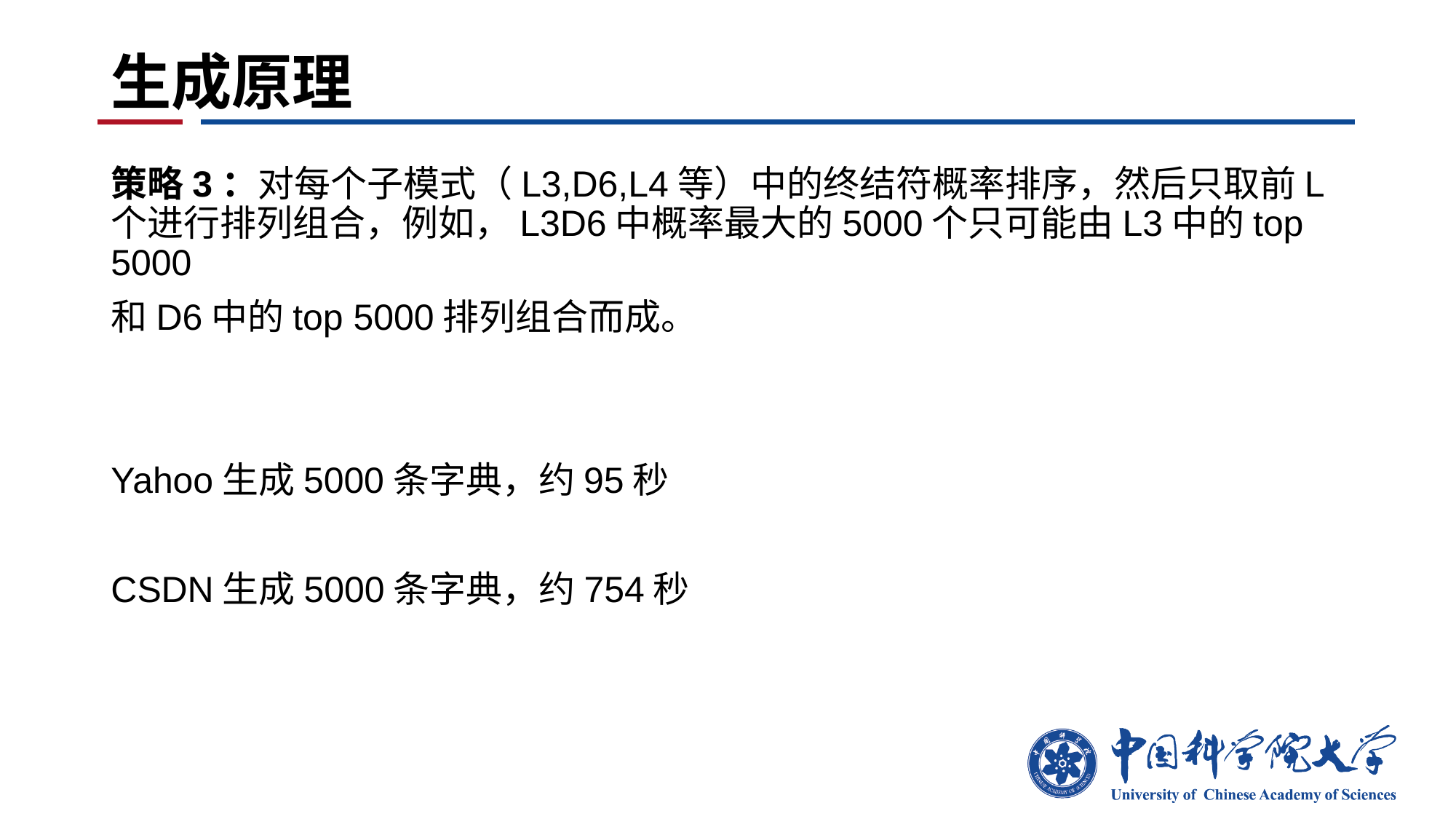

# 生成原理
策略3：对每个子模式（L3,D6,L4等）中的终结符概率排序，然后只取前L个进行排列组合，例如，L3D6中概率最大的5000个只可能由L3中的top 5000
和D6中的top 5000排列组合而成。

Yahoo生成5000条字典，约95秒

CSDN生成5000条字典，约754秒